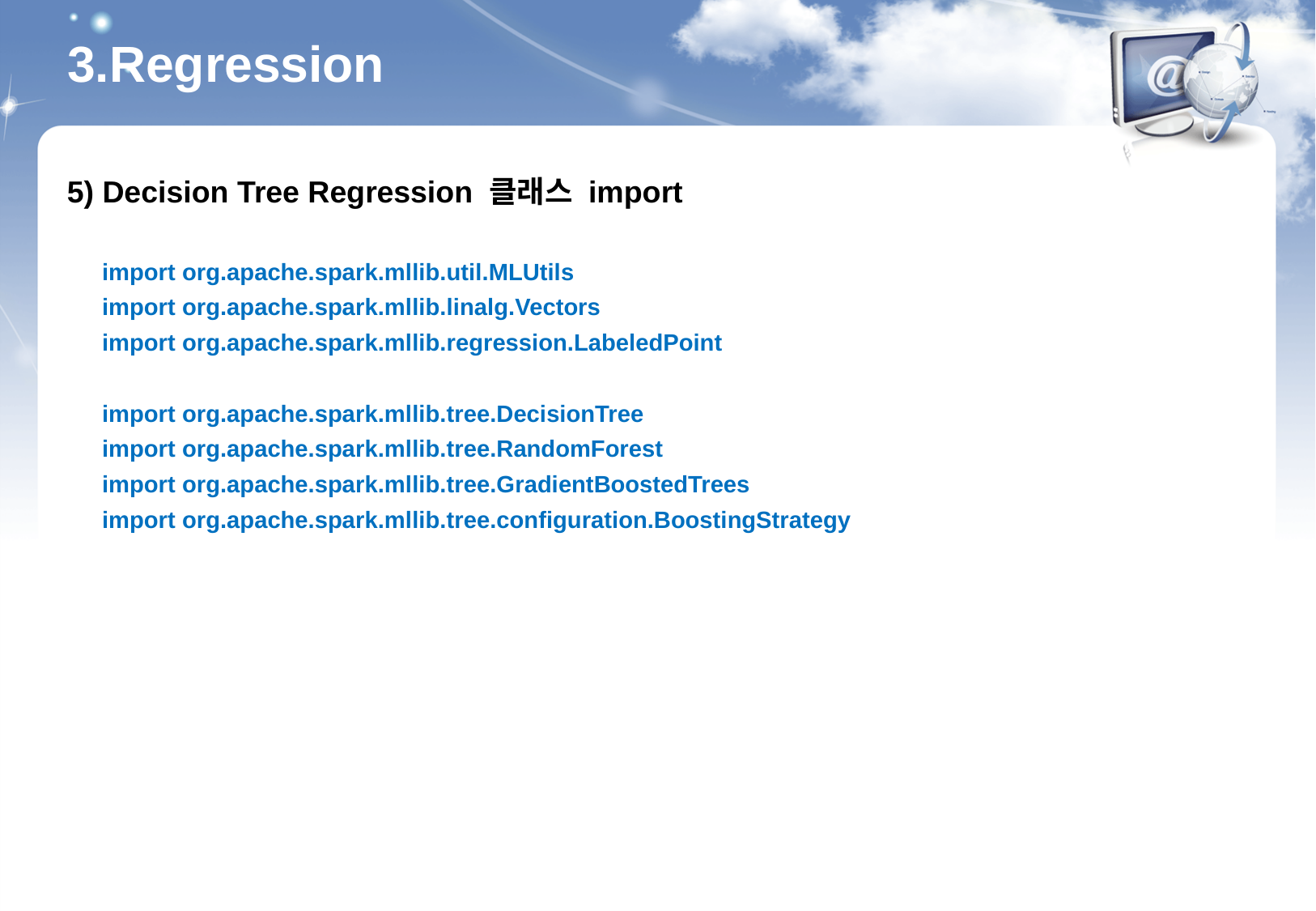

3.Regression
5) Decision Tree Regression 클래스 import

import org.apache.spark.mllib.util.MLUtils
import org.apache.spark.mllib.linalg.Vectors
import org.apache.spark.mllib.regression.LabeledPoint

import org.apache.spark.mllib.tree.DecisionTree
import org.apache.spark.mllib.tree.RandomForest
import org.apache.spark.mllib.tree.GradientBoostedTrees
import org.apache.spark.mllib.tree.configuration.BoostingStrategy